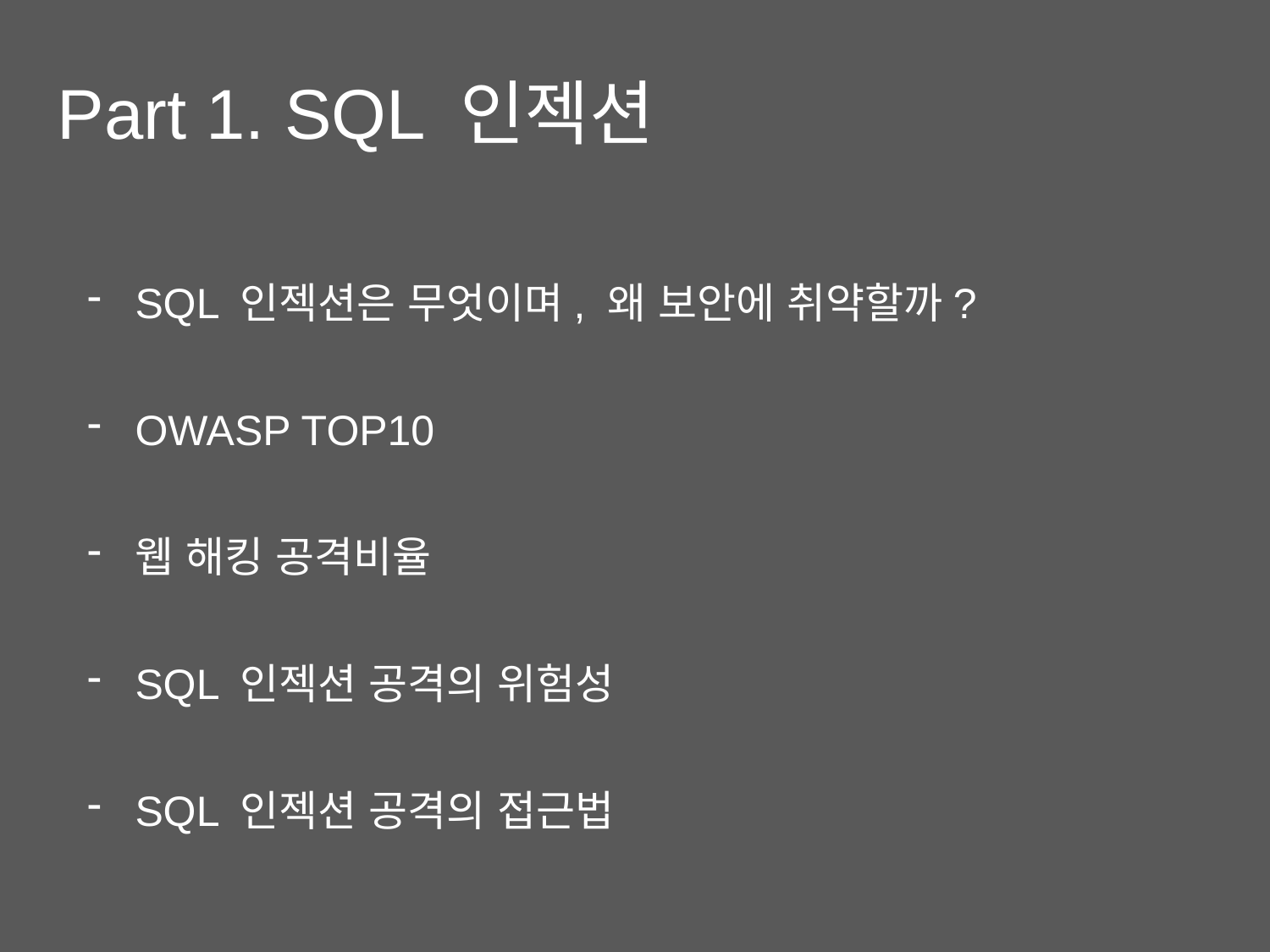

Part 1. SQL 인젝션
SQL 인젝션은 무엇이며, 왜 보안에 취약할까?

OWASP TOP10

웹 해킹 공격비율

SQL 인젝션 공격의 위험성

SQL 인젝션 공격의 접근법